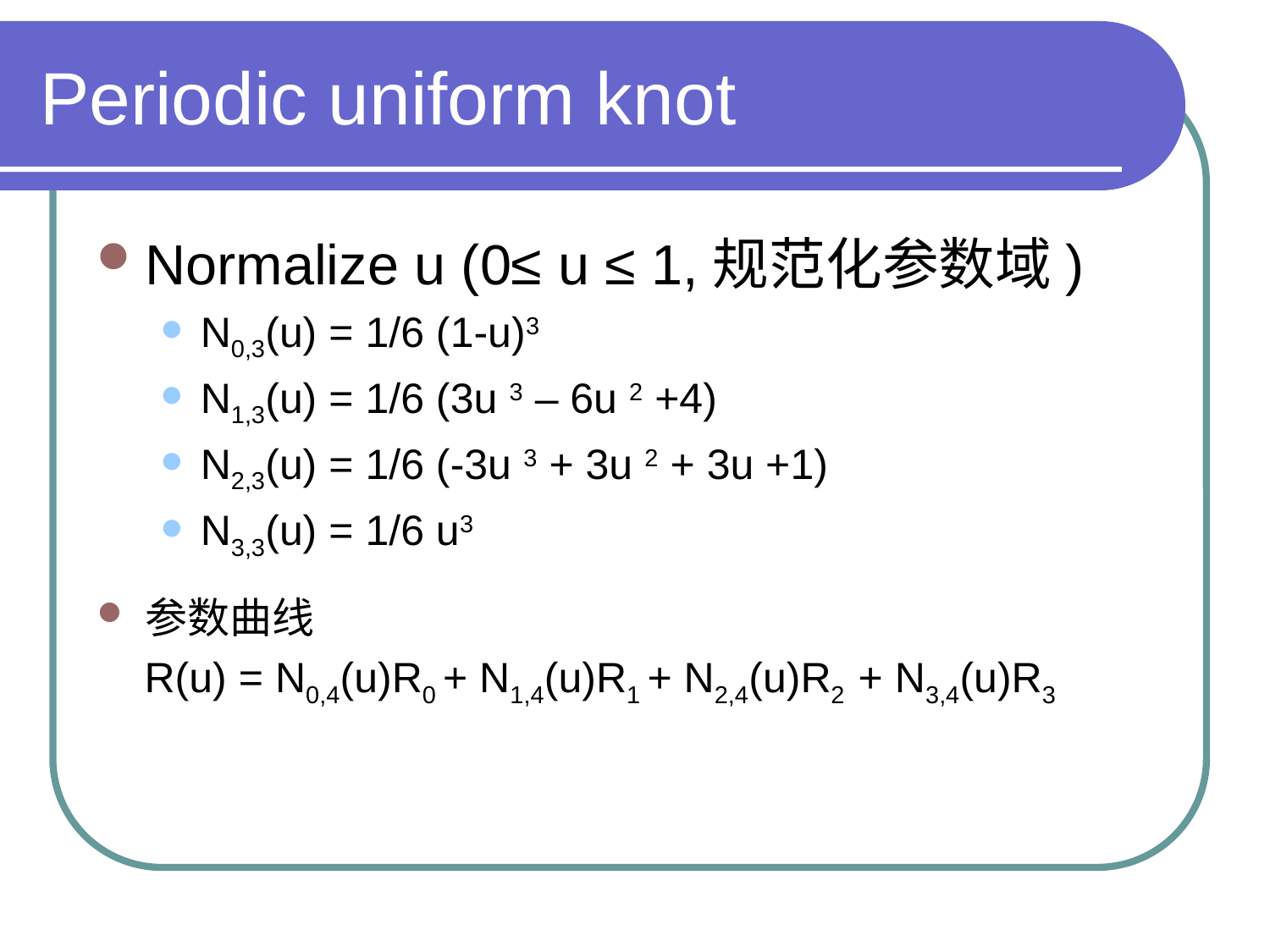

# Periodic uniform knot
Normalize u (0≤ u ≤ 1,规范化参数域)
N0,3(u) = 1/6 (1-u)3
N1,3(u) = 1/6 (3u 3 – 6u 2 +4)
N2,3(u) = 1/6 (-3u 3 + 3u 2 + 3u +1)
N3,3(u) = 1/6 u3
参数曲线
    R(u) = N0,4(u)R0 + N1,4(u)R1 + N2,4(u)R2  + N3,4(u)R3